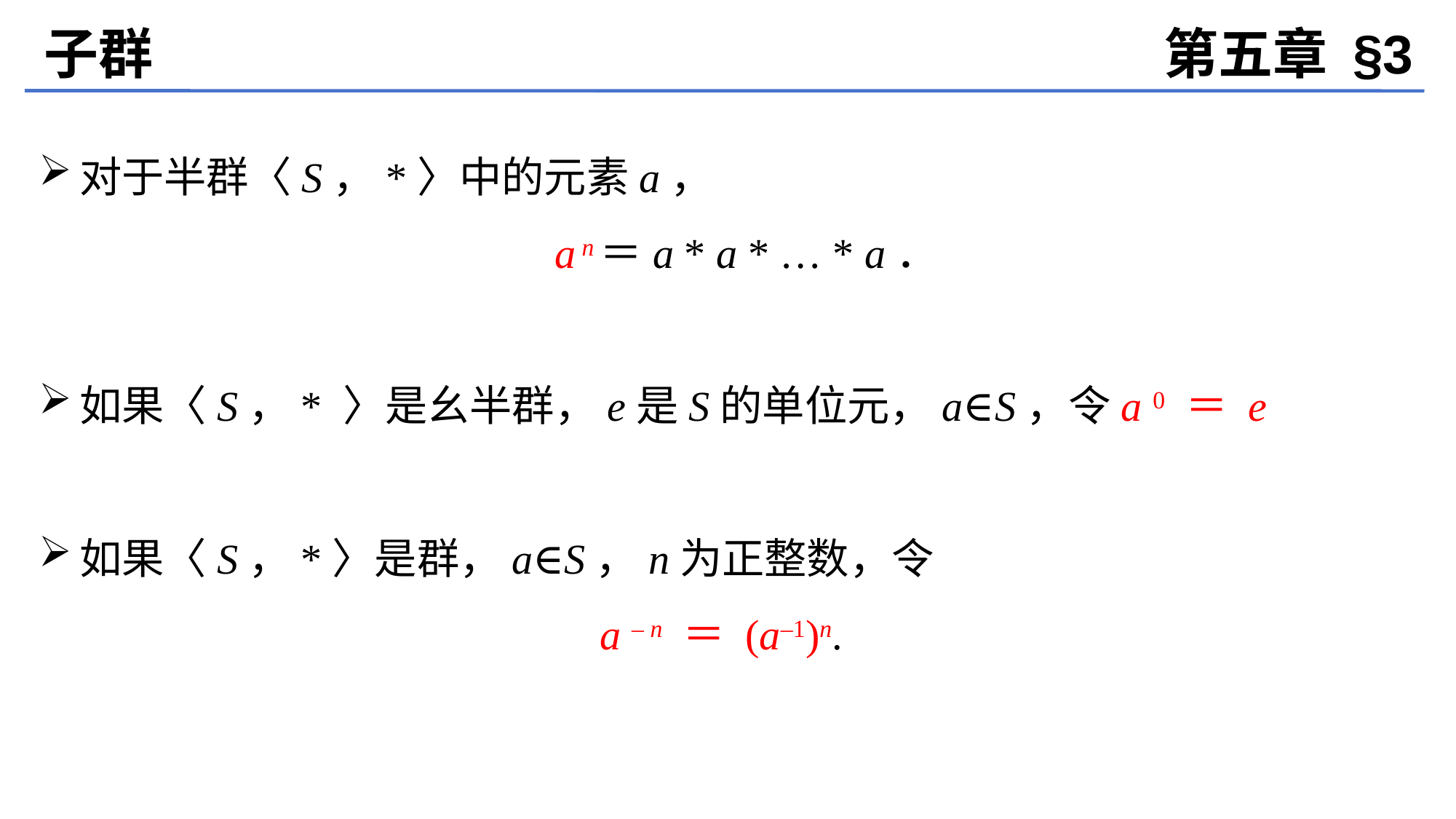

子群
第五章 §3
对于半群〈S，*〉中的元素a，
	a n＝a * a * … * a．

如果〈S，* 〉是幺半群，e是S的单位元，a∈S，令a 0 ＝ e

如果〈S，*〉是群，a∈S，n为正整数，令
a – n ＝ (a–1)n.